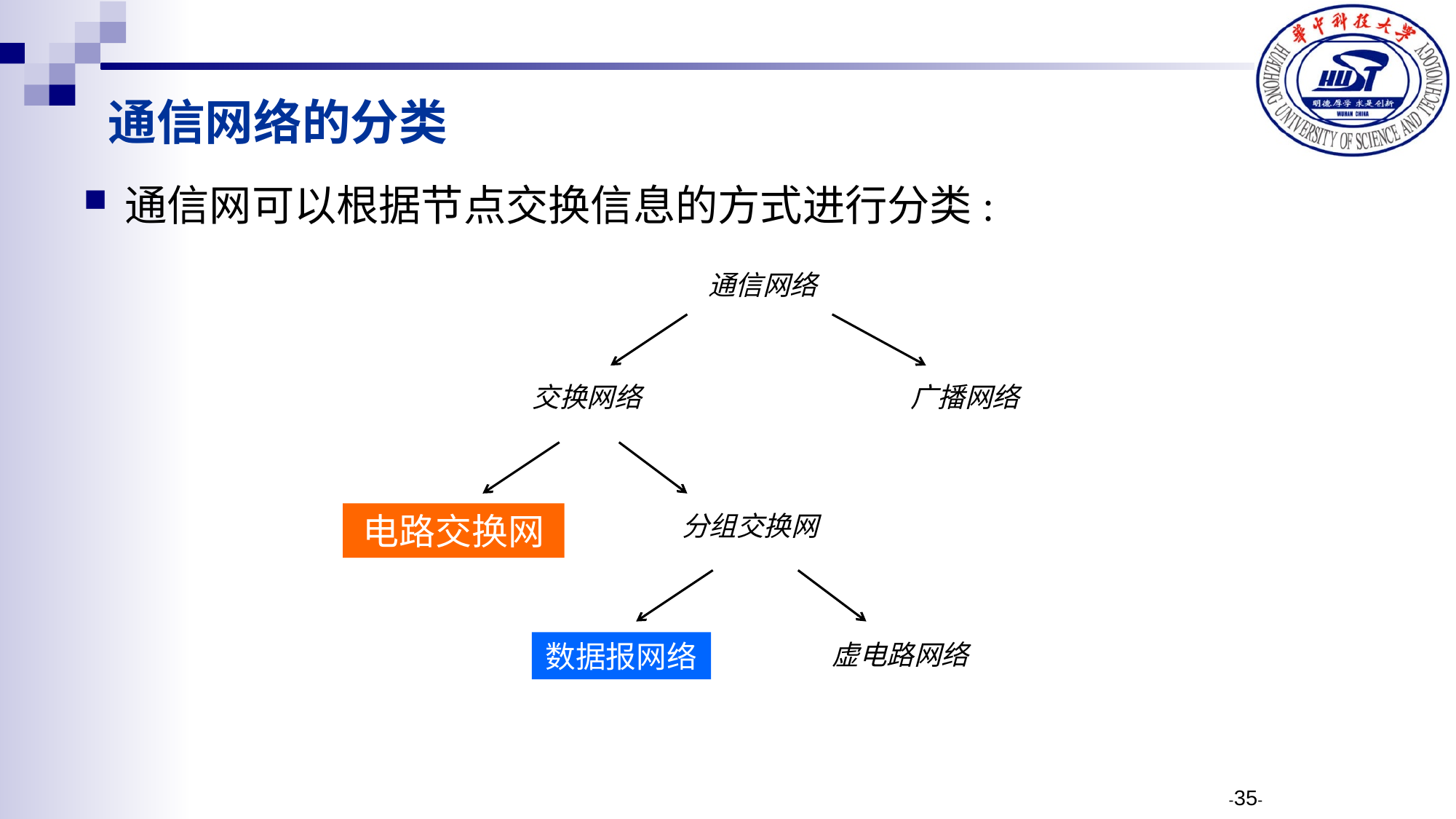

通信网可以根据节点交换信息的方式进行分类:
通信网络的分类
通信网络
交换网络
广播网络
电路交换网
分组交换网
数据报网络
虚电路网络
-35-